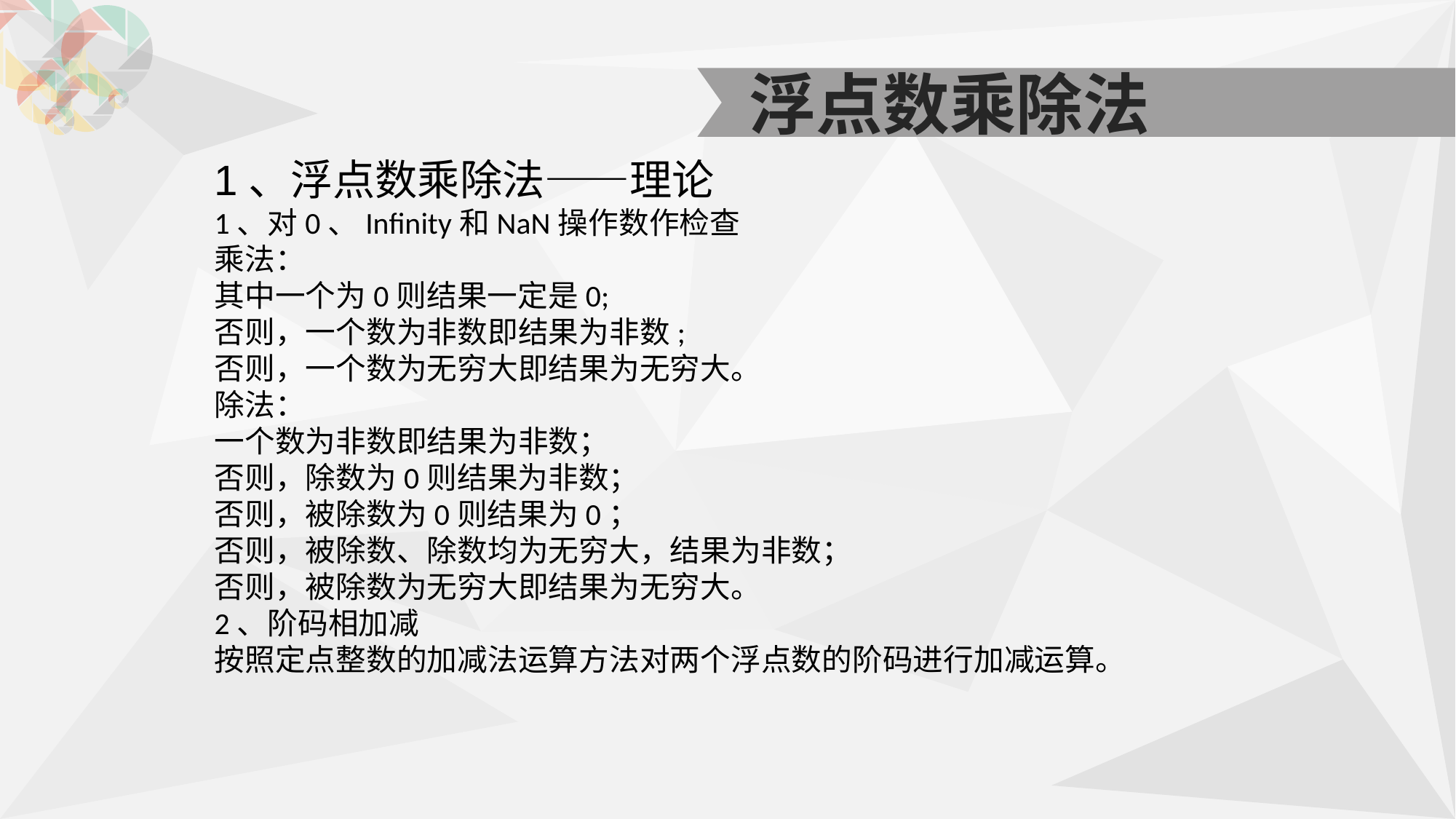

浮点数乘除法

1、浮点数乘除法——理论
1、对0、Infinity和NaN操作数作检查
乘法：
其中一个为0则结果一定是0;
否则，一个数为非数即结果为非数;
否则，一个数为无穷大即结果为无穷大。
除法：
一个数为非数即结果为非数；
否则，除数为0则结果为非数；
否则，被除数为0则结果为0；
否则，被除数、除数均为无穷大，结果为非数；
否则，被除数为无穷大即结果为无穷大。
2、阶码相加减
按照定点整数的加减法运算方法对两个浮点数的阶码进行加减运算。